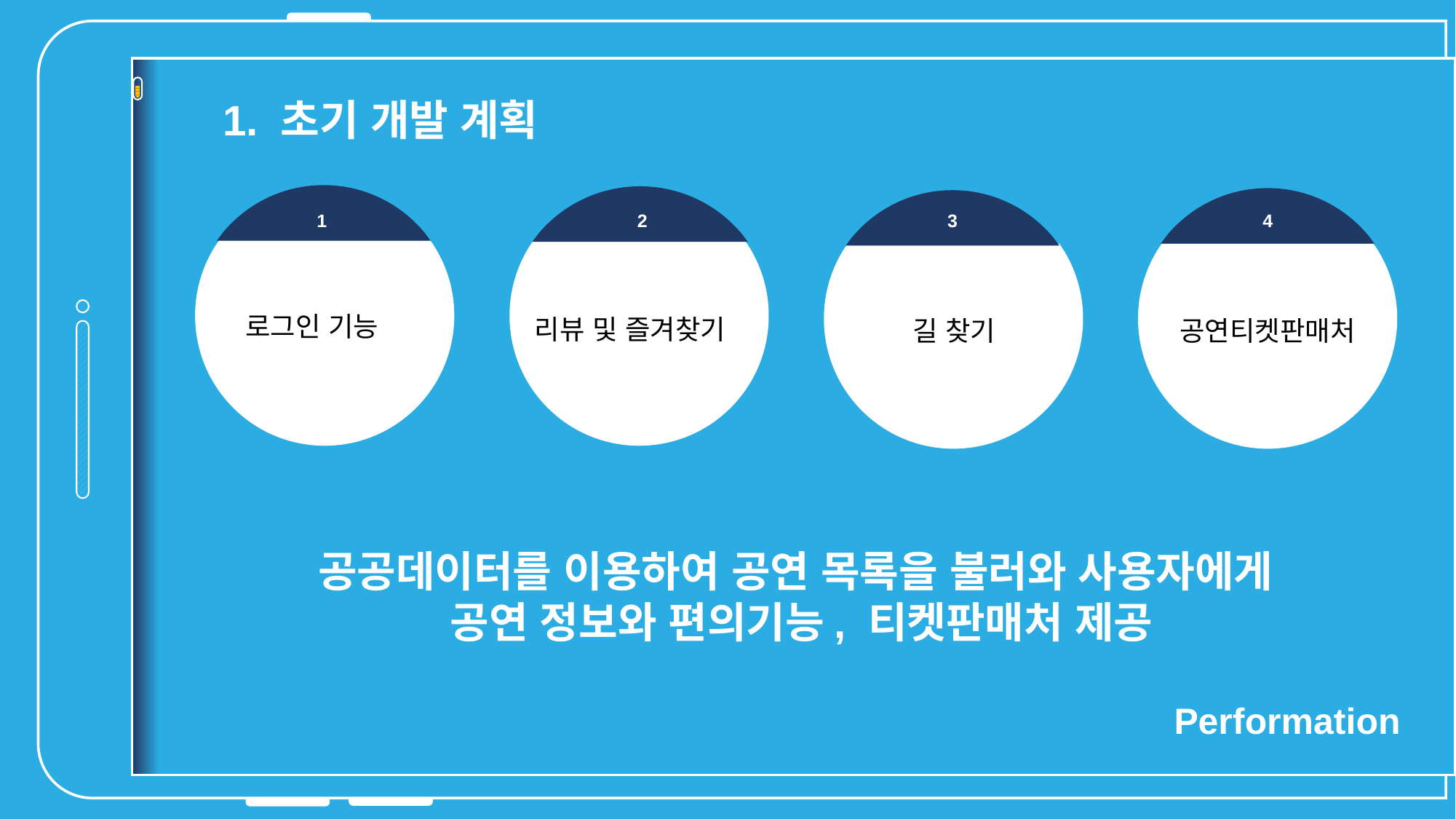

1. 초기 개발 계획

로그인 기능
1

리뷰 및 즐겨찾기
2

공연티켓판매처
4

길 찾기
3
공공데이터를 이용하여 공연 목록을 불러와 사용자에게
공연 정보와 편의기능, 티켓판매처 제공
Performation